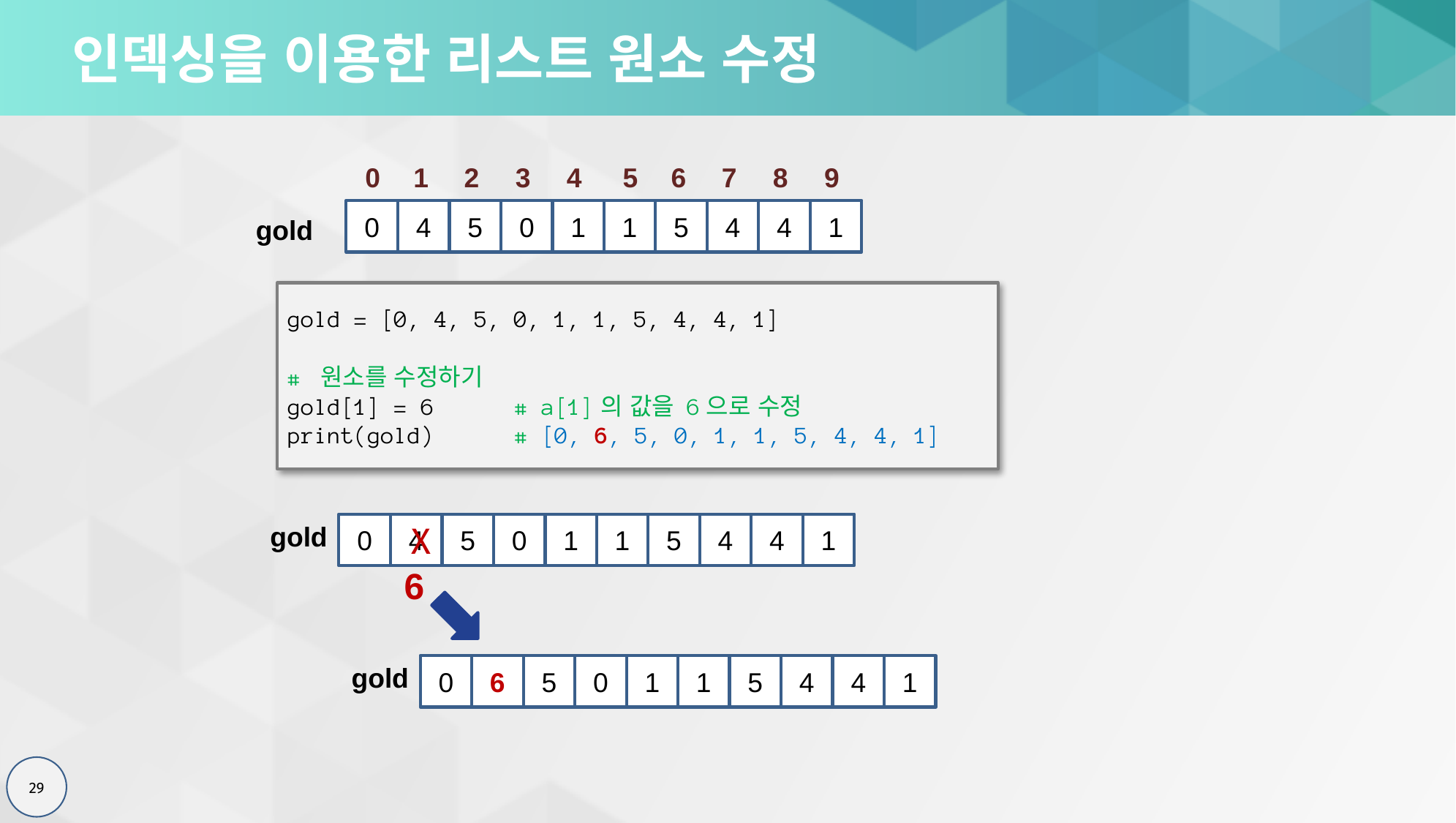

# 인덱싱을 이용한 리스트 원소 수정
4
3
2
1
0
9
8
7
6
5
0
4
5
0
1
1
5
4
4
1
gold
gold = [0, 4, 5, 0, 1, 1, 5, 4, 4, 1]

# 원소를 수정하기
gold[1] = 6      # a[1]의 값을 6으로 수정
print(gold)      # [0, 6, 5, 0, 1, 1, 5, 4, 4, 1]
X
gold
0
4
5
0
1
1
5
4
4
1
6

gold
0
6
5
0
1
1
5
4
4
1